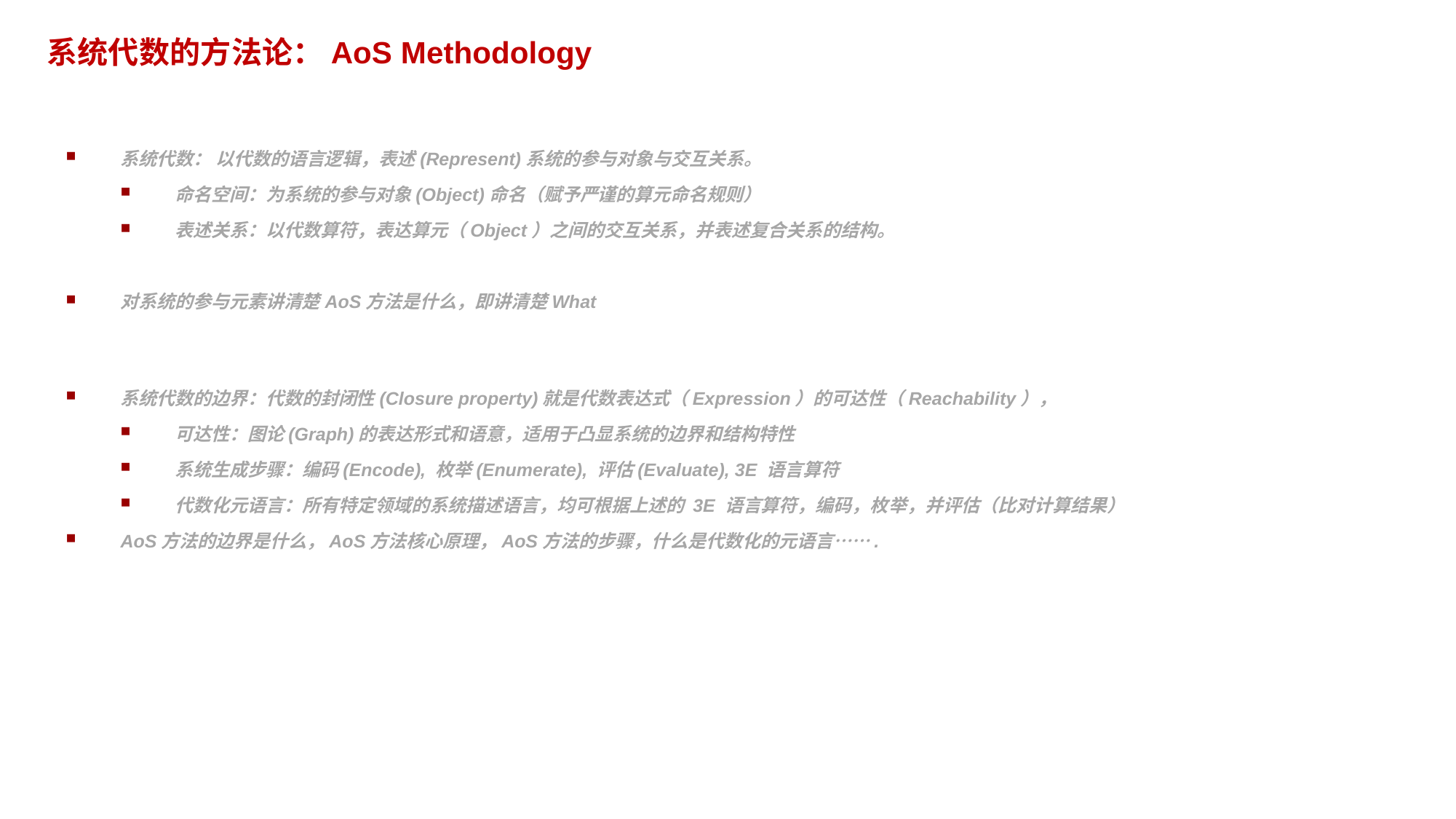

# 系统代数的方法论：AoS Methodology
系统代数： 以代数的语言逻辑，表述(Represent)系统的参与对象与交互关系。
命名空间：为系统的参与对象(Object)命名（赋予严谨的算元命名规则）
表述关系：以代数算符，表达算元（Object）之间的交互关系，并表述复合关系的结构。

对系统的参与元素讲清楚AoS方法是什么，即讲清楚What

系统代数的边界：代数的封闭性(Closure property)就是代数表达式（Expression）的可达性（Reachability），
可达性：图论(Graph)的表达形式和语意，适用于凸显系统的边界和结构特性
系统生成步骤：编码(Encode), 枚举(Enumerate), 评估(Evaluate), 3E 语言算符
代数化元语言：所有特定领域的系统描述语言，均可根据上述的 3E 语言算符，编码，枚举，并评估（比对计算结果）
AoS方法的边界是什么，AoS方法核心原理，AoS方法的步骤，什么是代数化的元语言…….